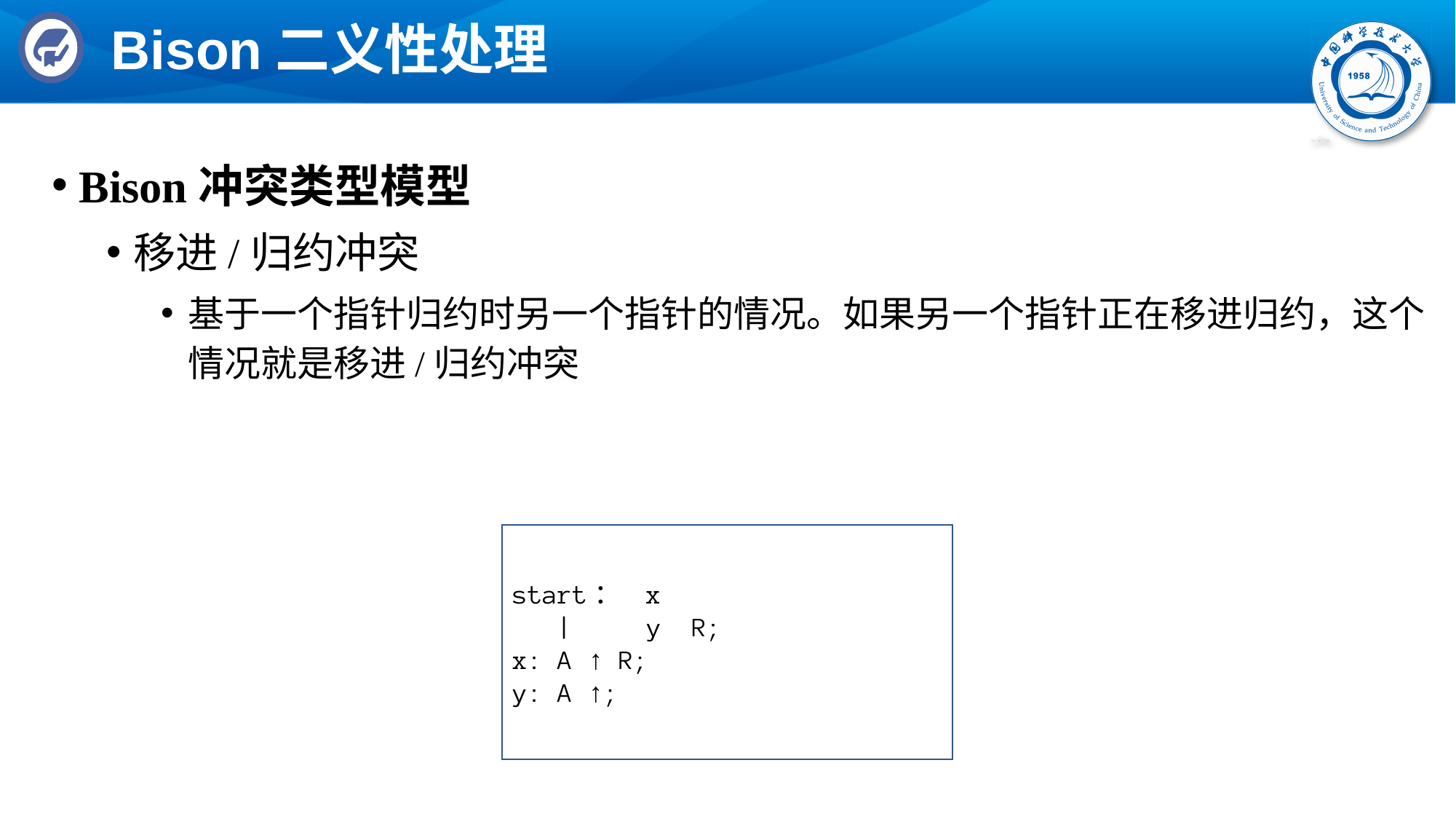

# Bison二义性处理

Bison冲突类型模型
移进/归约冲突
基于一个指针归约时另一个指针的情况。如果另一个指针正在移进归约，这个情况就是移进/归约冲突
start：   x
   |     y  R;
x: A ↑ R;
y: A ↑;